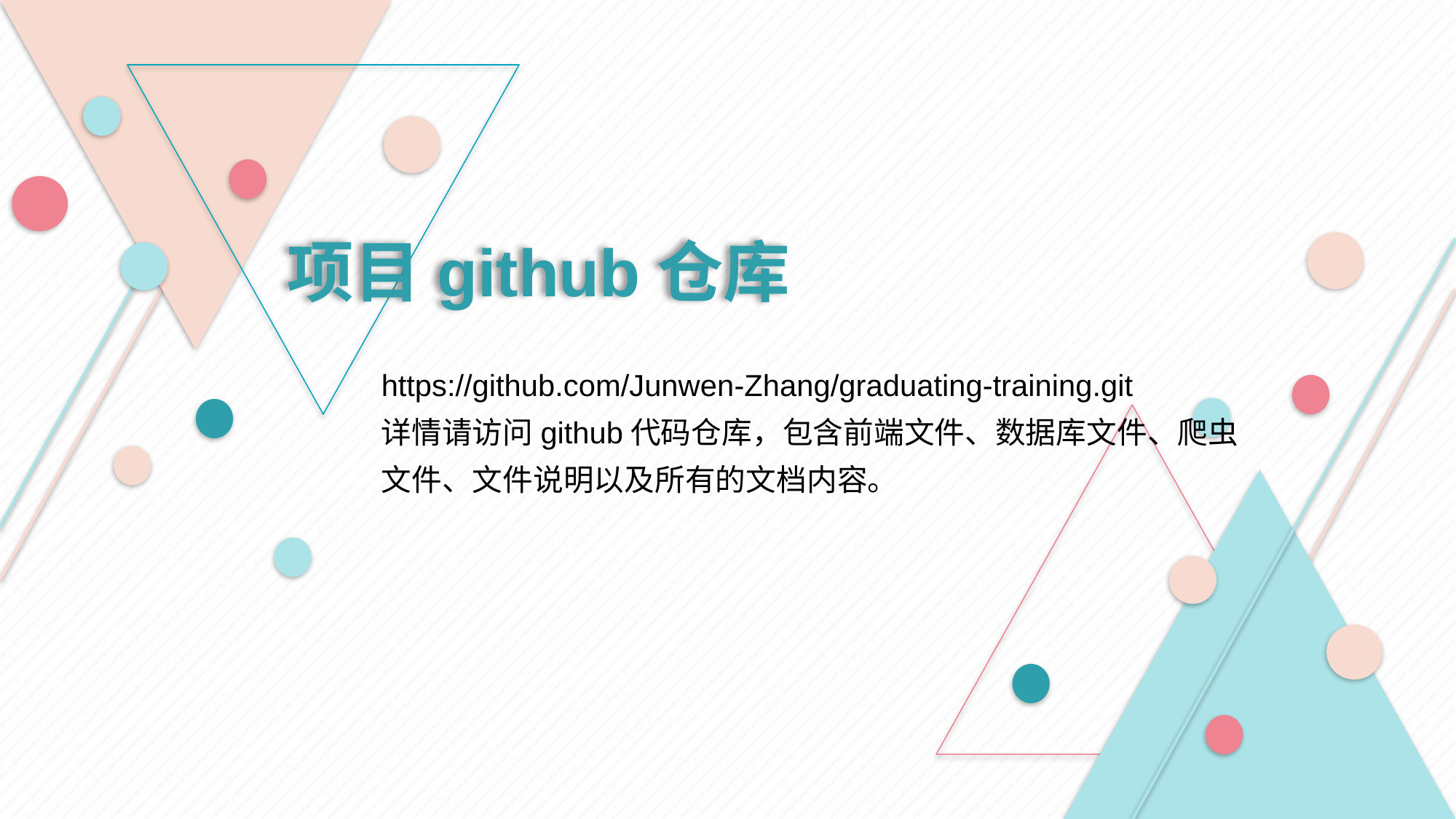

项目github仓库

https://github.com/Junwen-Zhang/graduating-training.git
详情请访问github代码仓库，包含前端文件、数据库文件、爬虫文件、文件说明以及所有的文档内容。